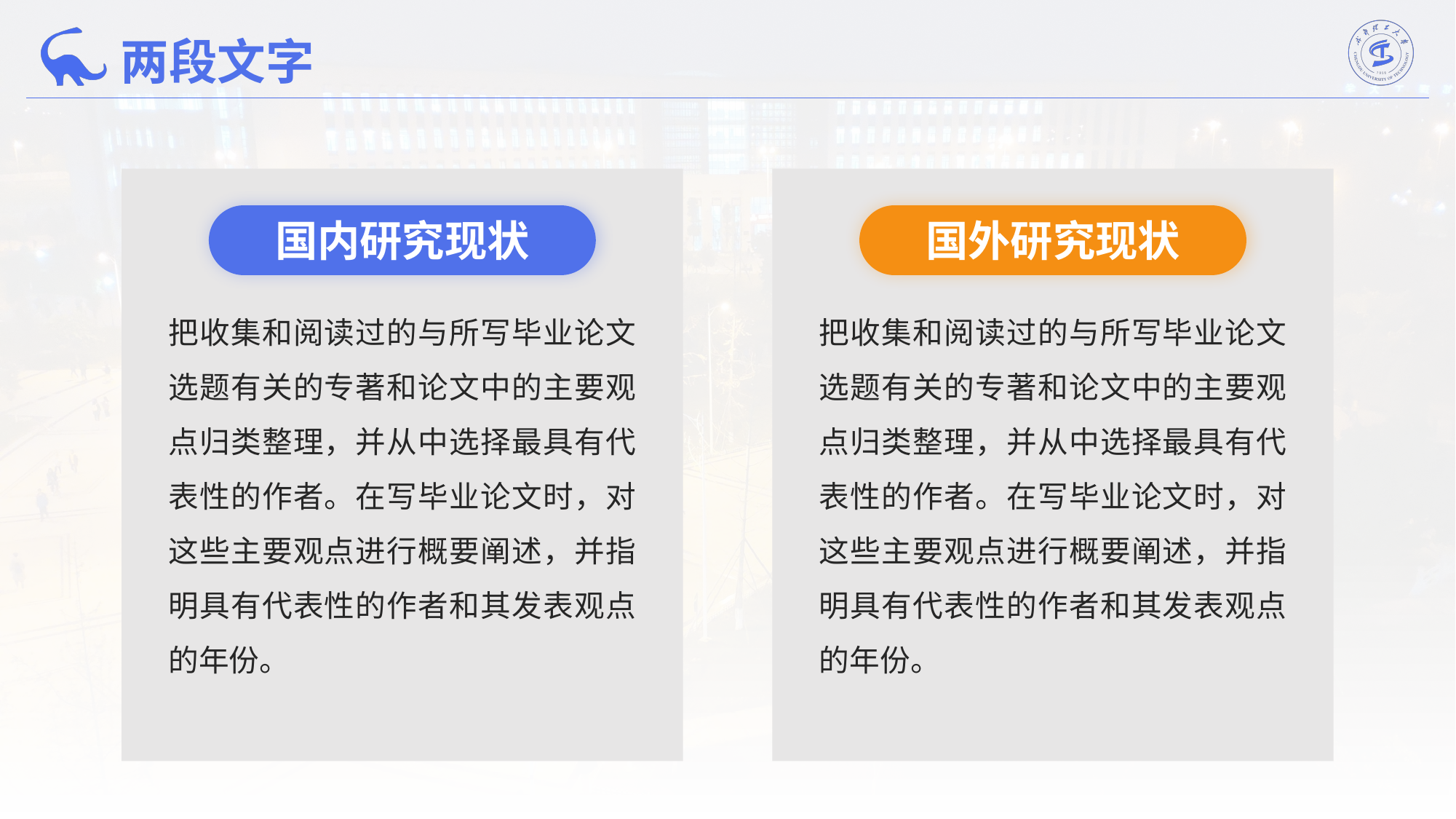

两段文字

国内研究现状
国外研究现状
把收集和阅读过的与所写毕业论文选题有关的专著和论文中的主要观点归类整理，并从中选择最具有代表性的作者。在写毕业论文时，对这些主要观点进行概要阐述，并指明具有代表性的作者和其发表观点的年份。
把收集和阅读过的与所写毕业论文选题有关的专著和论文中的主要观点归类整理，并从中选择最具有代表性的作者。在写毕业论文时，对这些主要观点进行概要阐述，并指明具有代表性的作者和其发表观点的年份。